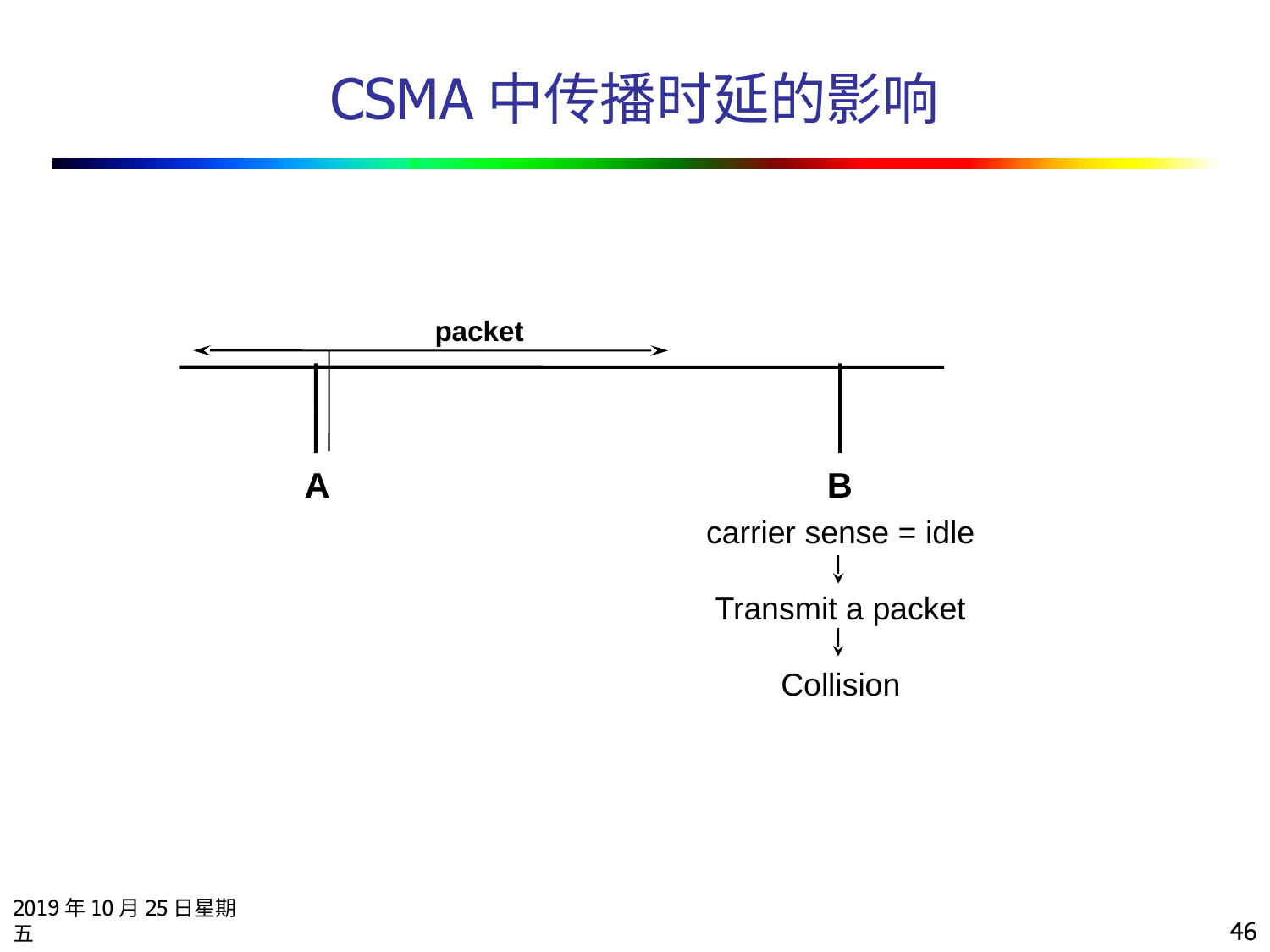

# CSMA中传播时延的影响
packet

A
B
carrier sense = idle

Transmit a packet

Collision

2019年10月25日星期五
46